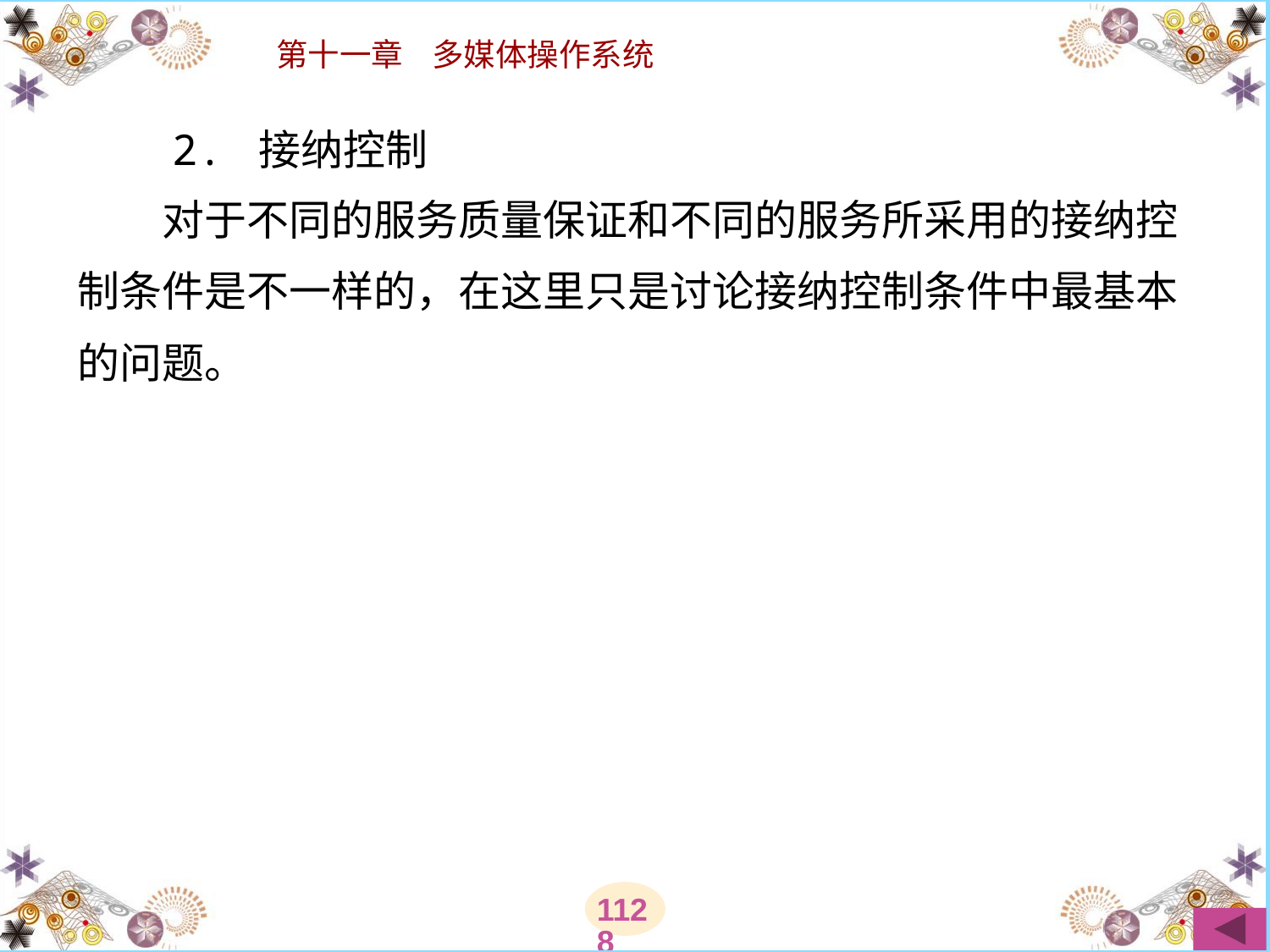

# 2. 接纳控制 　　对于不同的服务质量保证和不同的服务所采用的接纳控制条件是不一样的，在这里只是讨论接纳控制条件中最基本的问题。